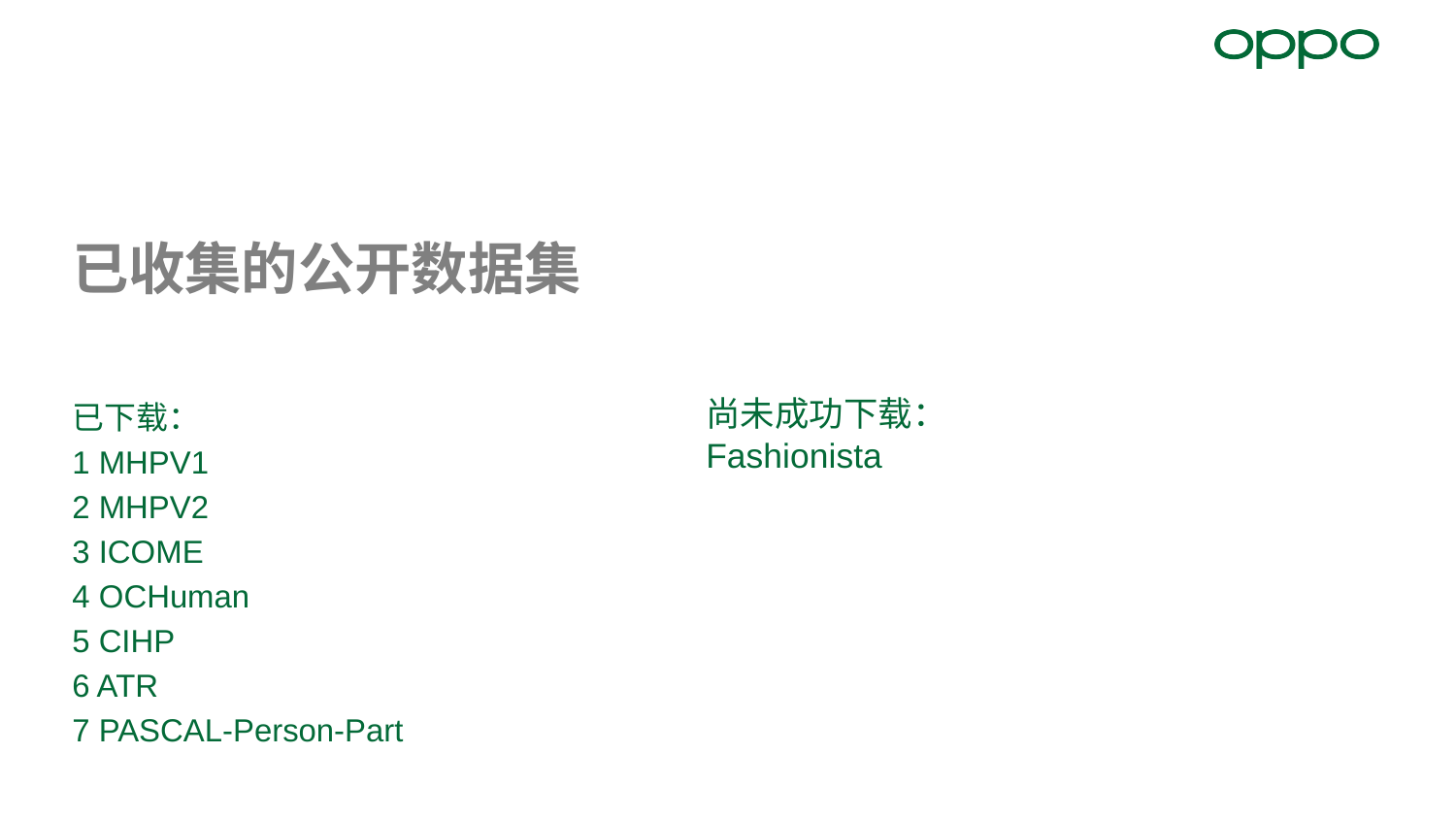

# 已收集的公开数据集
尚未成功下载：
Fashionista

已下载：
1 MHPV1
2 MHPV2
3 ICOME
4 OCHuman
5 CIHP
6 ATR
7 PASCAL-Person-Part